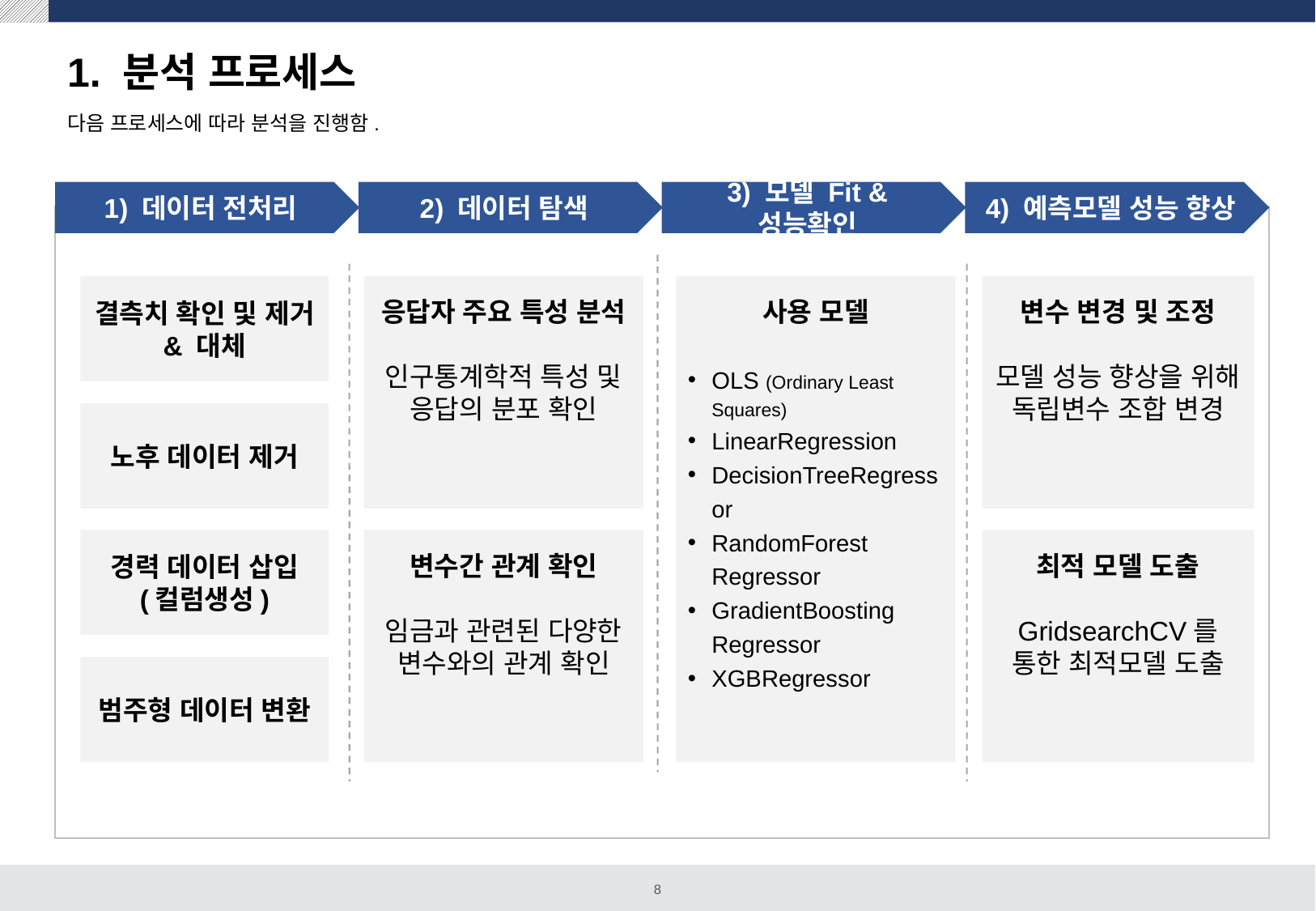

# 1. 분석 프로세스
다음 프로세스에 따라 분석을 진행함.
1) 데이터 전처리
2) 데이터 탐색
3) 모델 Fit & 성능확인
4) 예측모델 성능 향상

변수 변경 및 조정

모델 성능 향상을 위해 독립변수 조합 변경
결측치 확인 및 제거 & 대체
노후 데이터 제거
경력 데이터 삽입 (컬럼생성)
범주형 데이터 변환
응답자 주요 특성 분석

인구통계학적 특성 및 응답의 분포 확인
사용 모델
OLS (Ordinary Least Squares)
LinearRegression
DecisionTreeRegressor
RandomForest
Regressor
GradientBoosting
Regressor
XGBRegressor
최적 모델 도출

GridsearchCV를 통한 최적모델 도출
변수간 관계 확인

임금과 관련된 다양한 변수와의 관계 확인